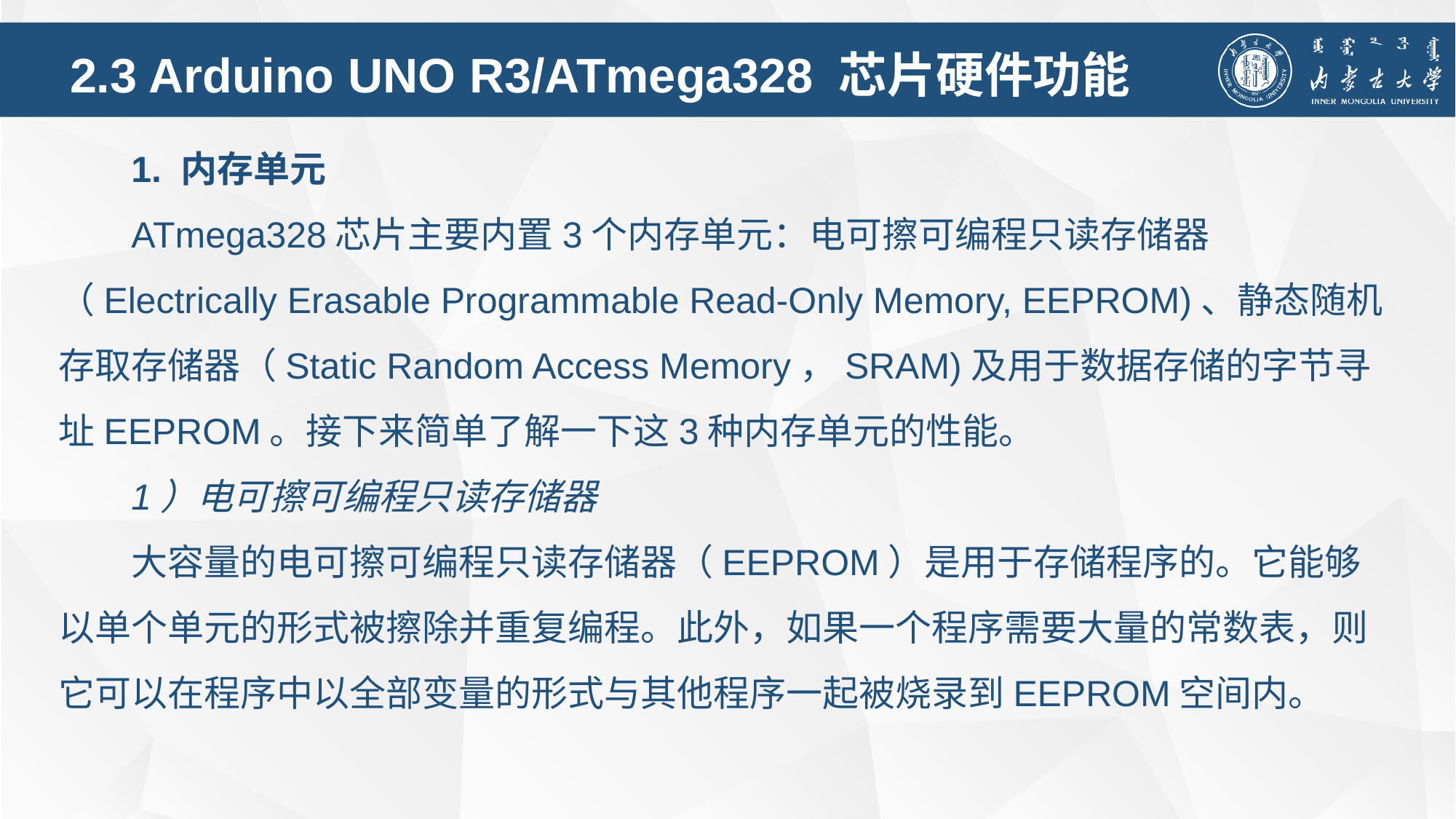

2.3 Arduino UNO R3/ATmega328 芯片硬件功能

1. 内存单元
ATmega328芯片主要内置3个内存单元：电可擦可编程只读存储器（Electrically Erasable Programmable Read-Only Memory, EEPROM)、静态随机存取存储器（Static Random Access Memory，SRAM)及用于数据存储的字节寻址EEPROM。接下来简单了解一下这3种内存单元的性能。
1）电可擦可编程只读存储器
大容量的电可擦可编程只读存储器（EEPROM）是用于存储程序的。它能够以单个单元的形式被擦除并重复编程。此外，如果一个程序需要大量的常数表，则它可以在程序中以全部变量的形式与其他程序一起被烧录到EEPROM空间内。